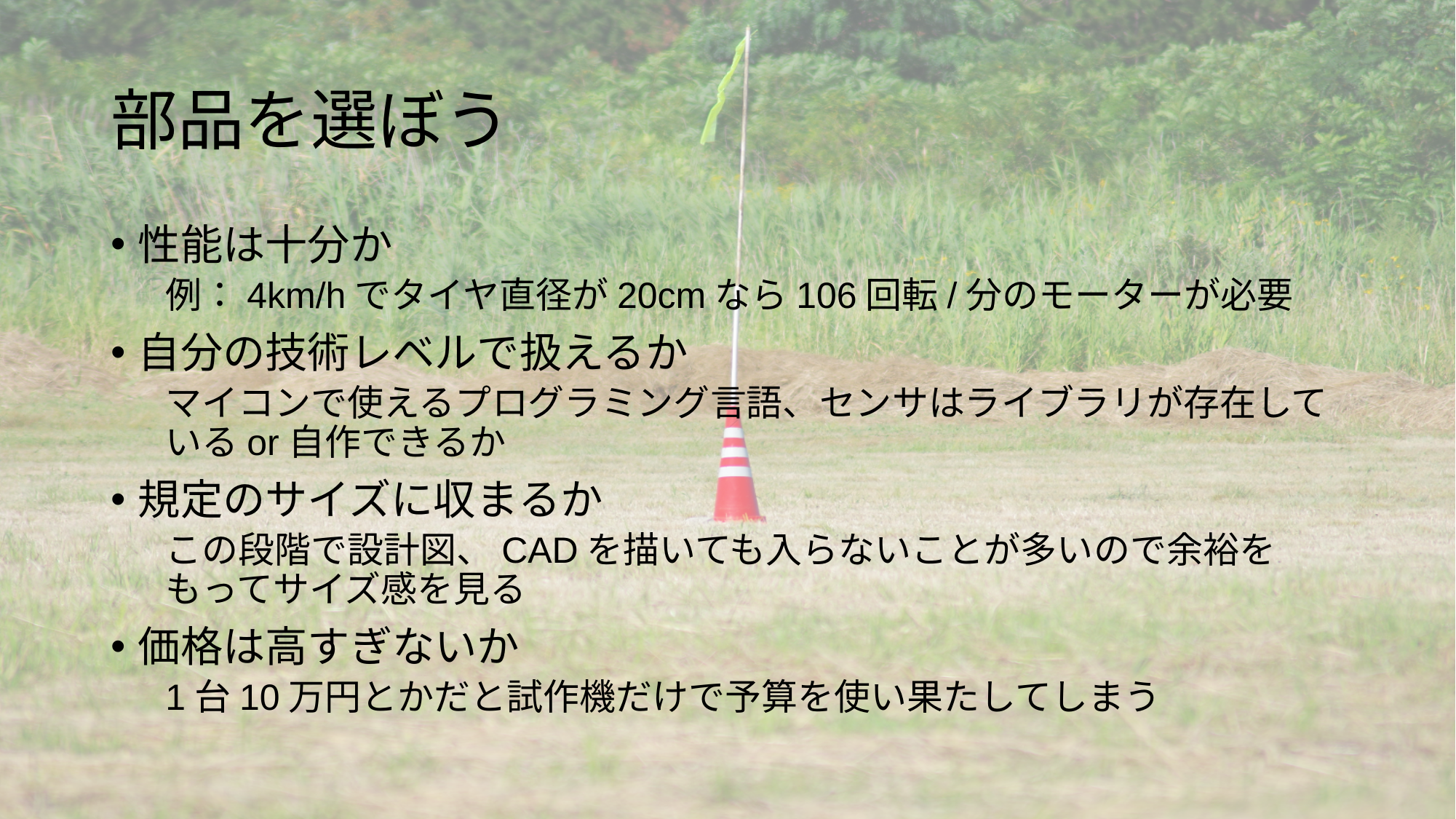

# 部品を選ぼう
性能は十分か
例：4km/hでタイヤ直径が20cmなら106回転/分のモーターが必要
自分の技術レベルで扱えるか
マイコンで使えるプログラミング言語、センサはライブラリが存在しているor自作できるか
規定のサイズに収まるか
この段階で設計図、CADを描いても入らないことが多いので余裕をもってサイズ感を見る
価格は高すぎないか
1台10万円とかだと試作機だけで予算を使い果たしてしまう